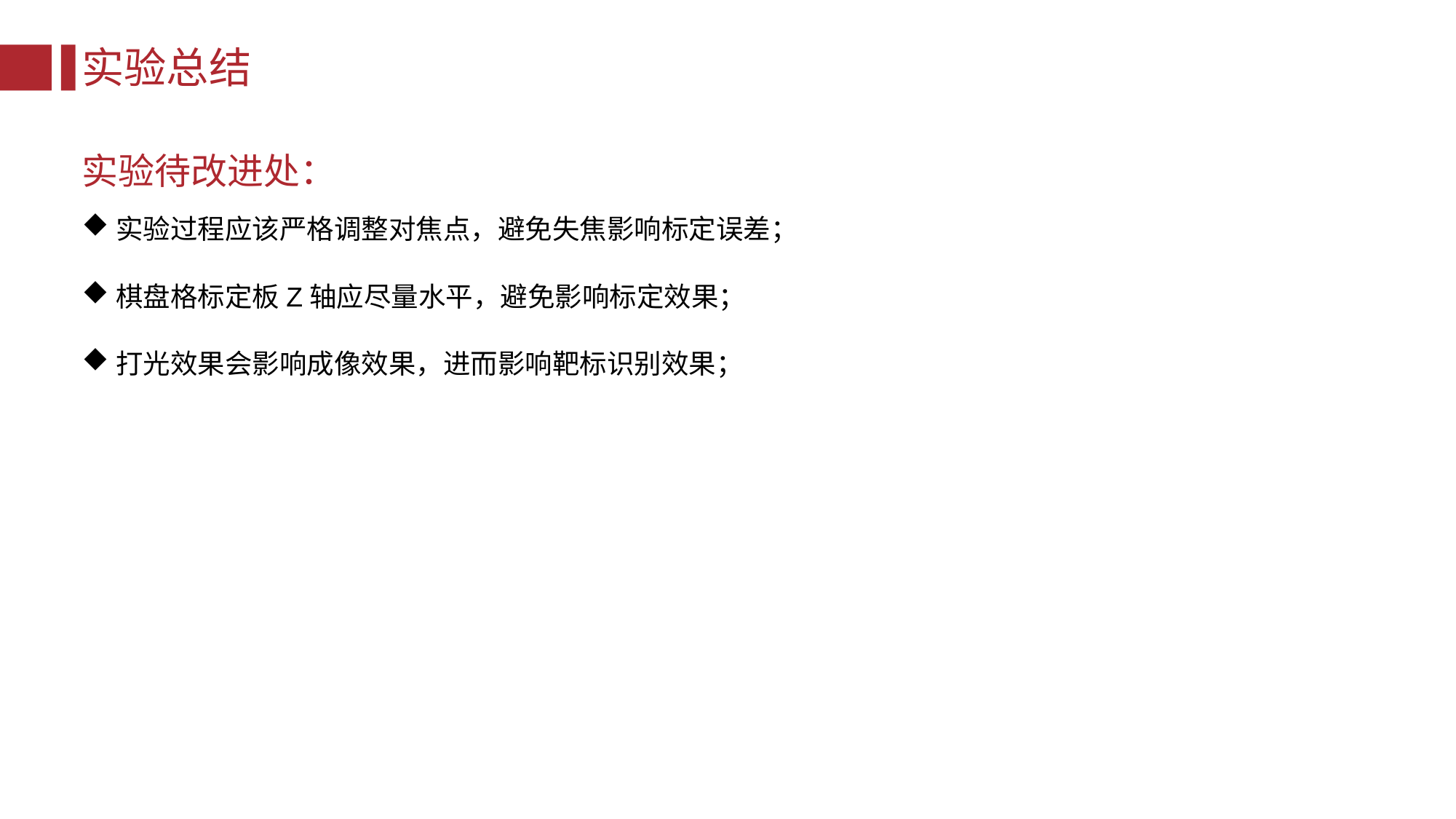

实验总结
实验待改进处：
实验过程应该严格调整对焦点，避免失焦影响标定误差；
棋盘格标定板Z轴应尽量水平，避免影响标定效果；
打光效果会影响成像效果，进而影响靶标识别效果；